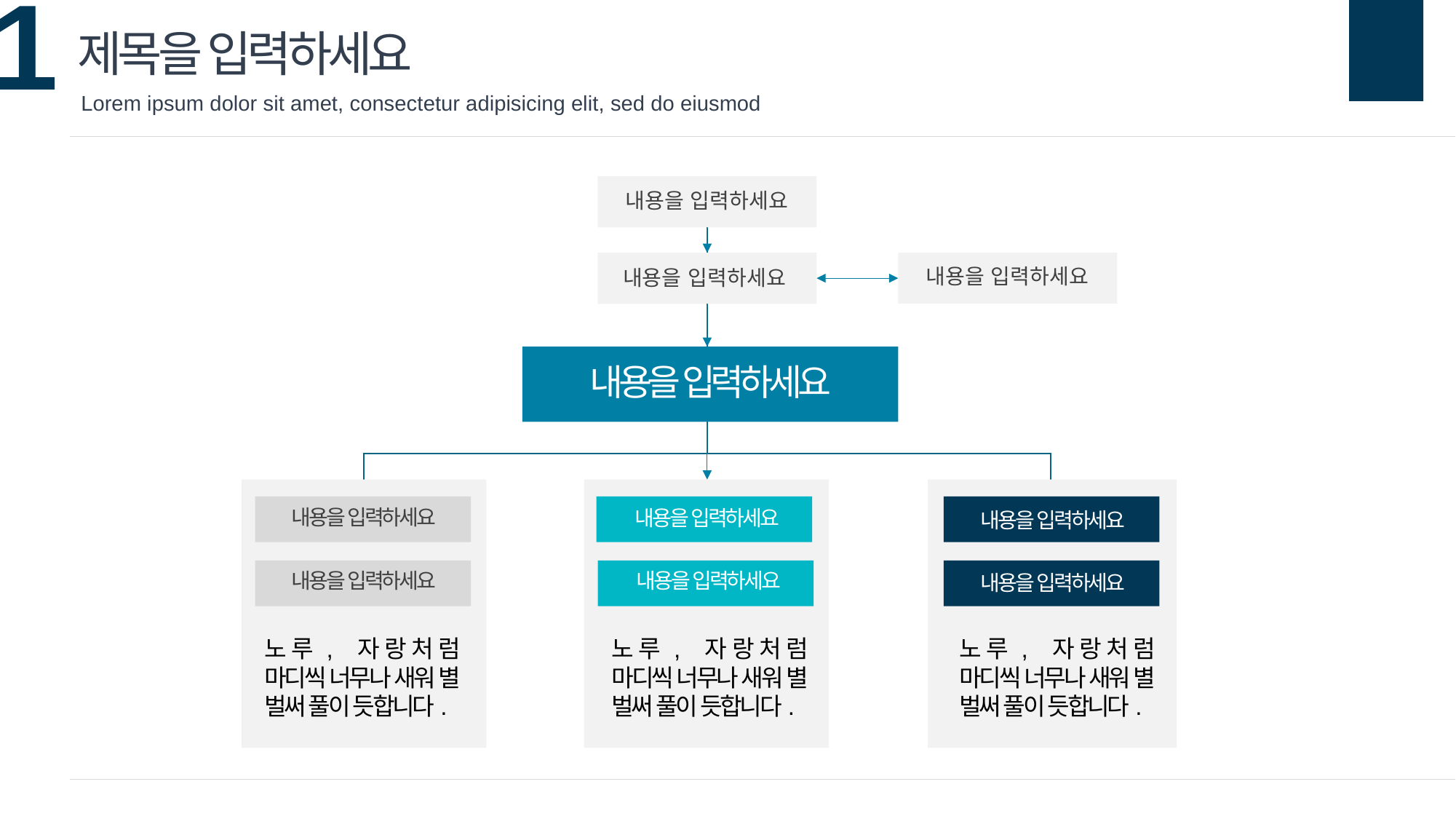

제목을 입력하세요
Lorem ipsum dolor sit amet, consectetur adipisicing elit, sed do eiusmod

내용을 입력하세요

내용을 입력하세요
내용을 입력하세요

내용을 입력하세요

내용을 입력하세요
내용을 입력하세요
내용을 입력하세요

내용을 입력하세요
내용을 입력하세요
내용을 입력하세요
노루, 자랑처럼 마디씩 너무나 새워 별 벌써 풀이 듯합니다.
노루, 자랑처럼 마디씩 너무나 새워 별 벌써 풀이 듯합니다.
노루, 자랑처럼 마디씩 너무나 새워 별 벌써 풀이 듯합니다.